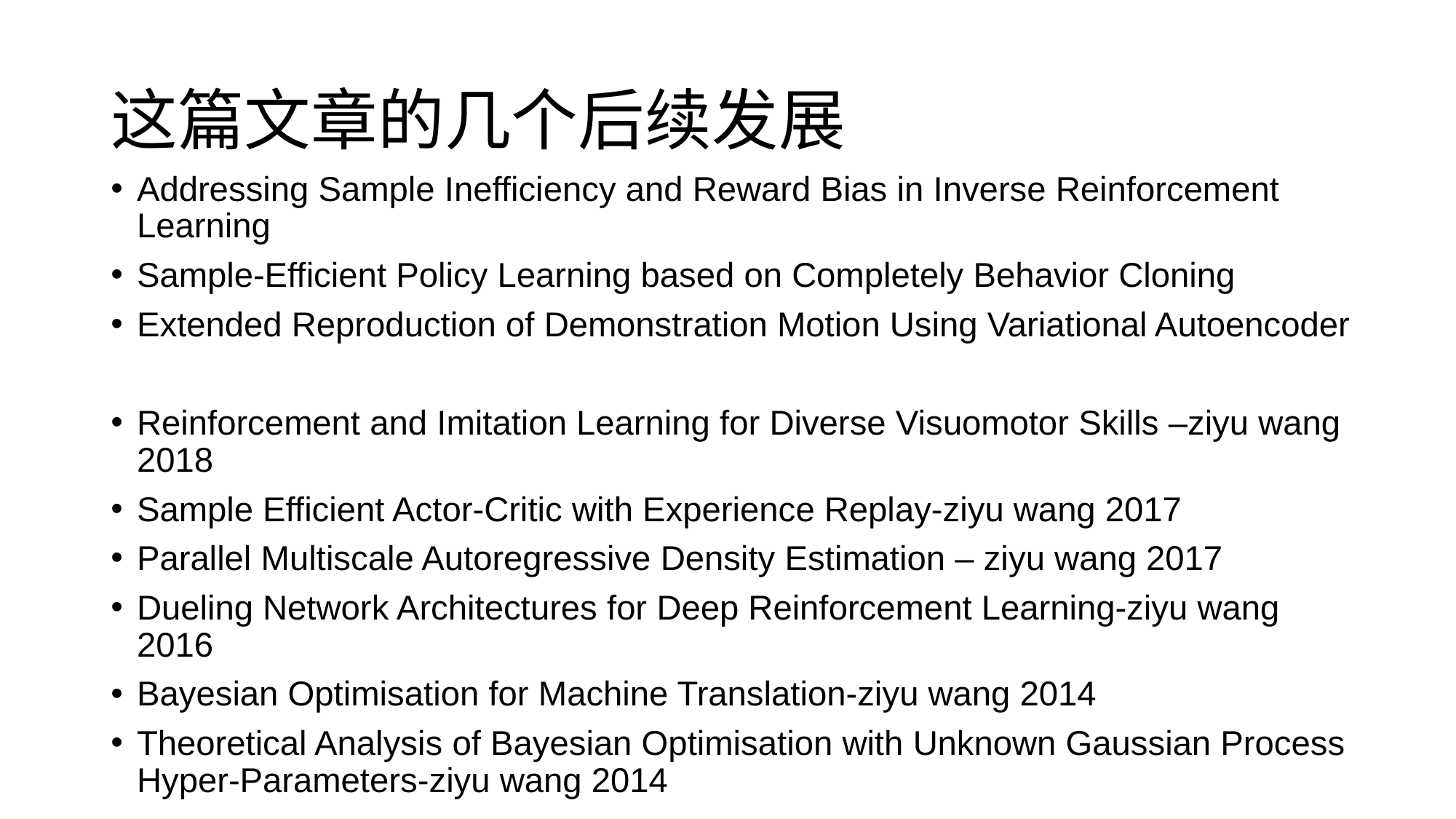

# 这篇文章的几个后续发展
Addressing Sample Inefficiency and Reward Bias in Inverse Reinforcement Learning
Sample-Efficient Policy Learning based on Completely Behavior Cloning
Extended Reproduction of Demonstration Motion Using Variational Autoencoder

Reinforcement and Imitation Learning for Diverse Visuomotor Skills –ziyu wang 2018
Sample Efficient Actor-Critic with Experience Replay-ziyu wang 2017
Parallel Multiscale Autoregressive Density Estimation – ziyu wang 2017
Dueling Network Architectures for Deep Reinforcement Learning-ziyu wang 2016
Bayesian Optimisation for Machine Translation-ziyu wang 2014
Theoretical Analysis of Bayesian Optimisation with Unknown Gaussian Process Hyper-Parameters-ziyu wang 2014